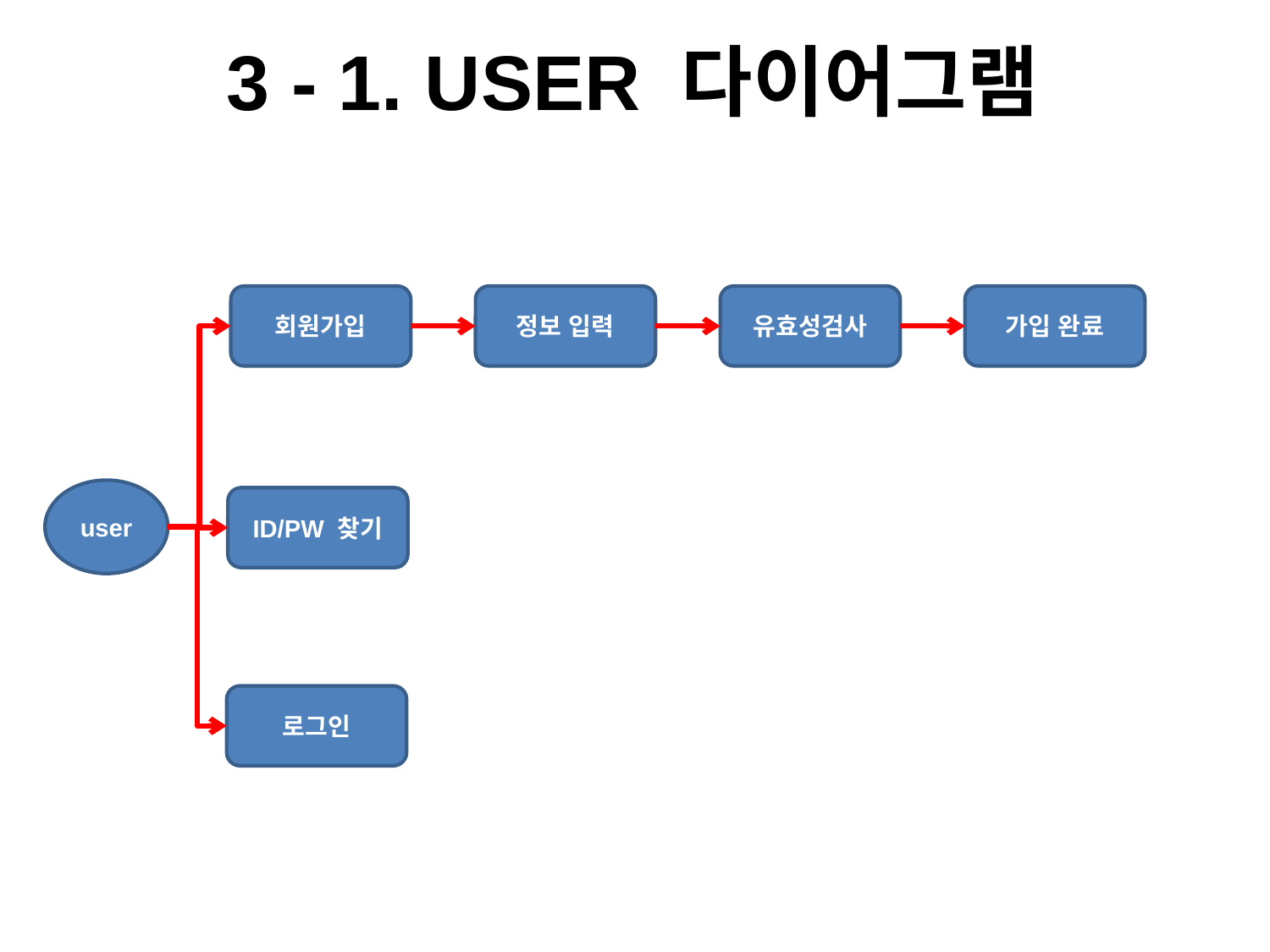

# 3 - 1. USER 다이어그램

회원가입
정보 입력
유효성검사
가입 완료
user
ID/PW 찾기
로그인